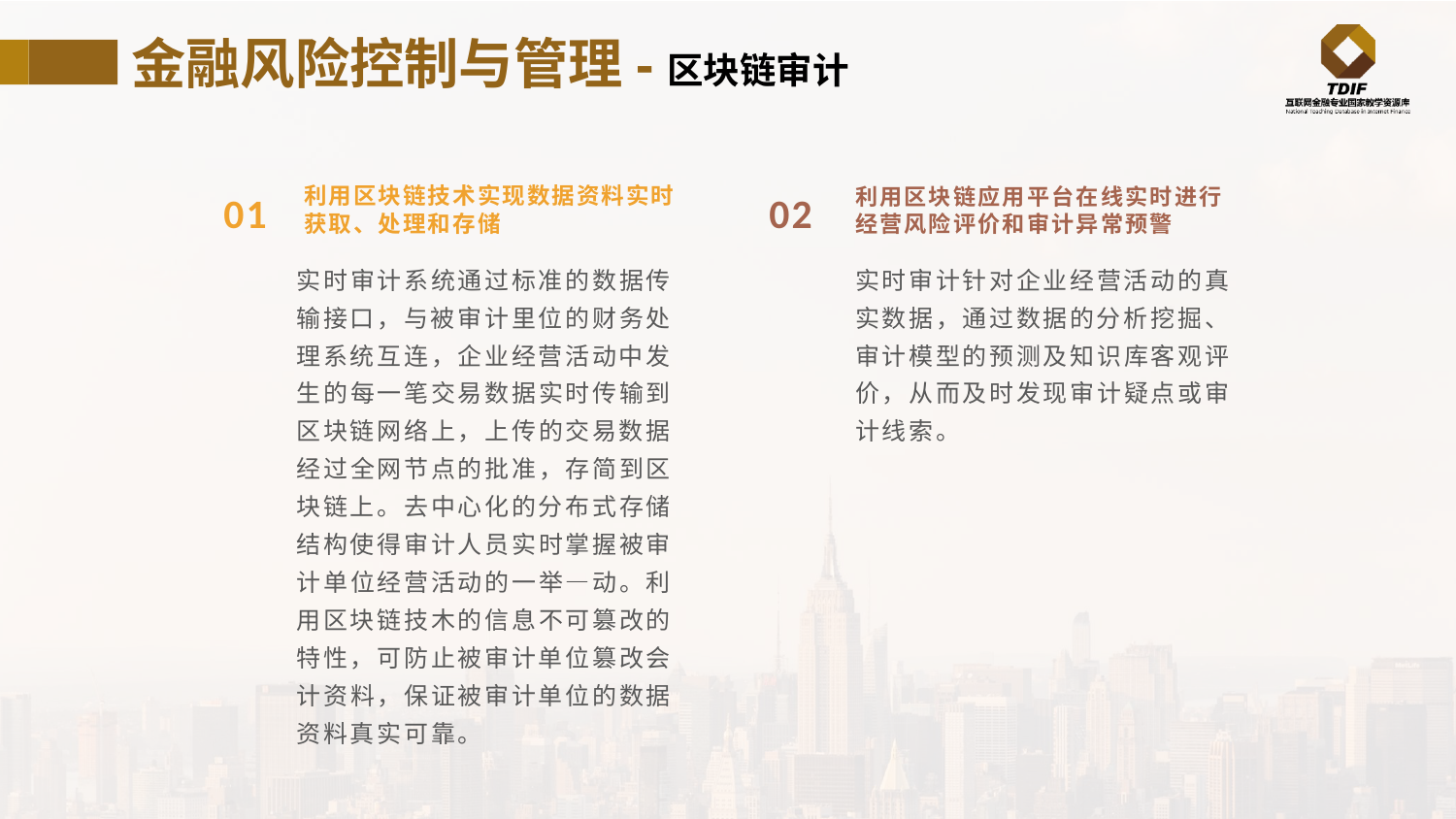

金融风险控制与管理-区块链审计
01
利用区块链技术实现数据资料实时获取、处理和存储
02
利用区块链应用平台在线实时进行经营风险评价和审计异常预警
实时审计针对企业经营活动的真实数据，通过数据的分析挖掘、审计模型的预测及知识库客观评价，从而及时发现审计疑点或审计线索。
实时审计系统通过标准的数据传输接口，与被审计里位的财务处理系统互连，企业经营活动中发生的每一笔交易数据实时传输到区块链网络上，上传的交易数据经过全网节点的批准，存简到区块链上。去中心化的分布式存储结构使得审计人员实时掌握被审计单位经营活动的一举—动。利用区块链技木的信息不可篡改的特性，可防止被审计单位篡改会计资料，保证被审计单位的数据资料真实可靠。